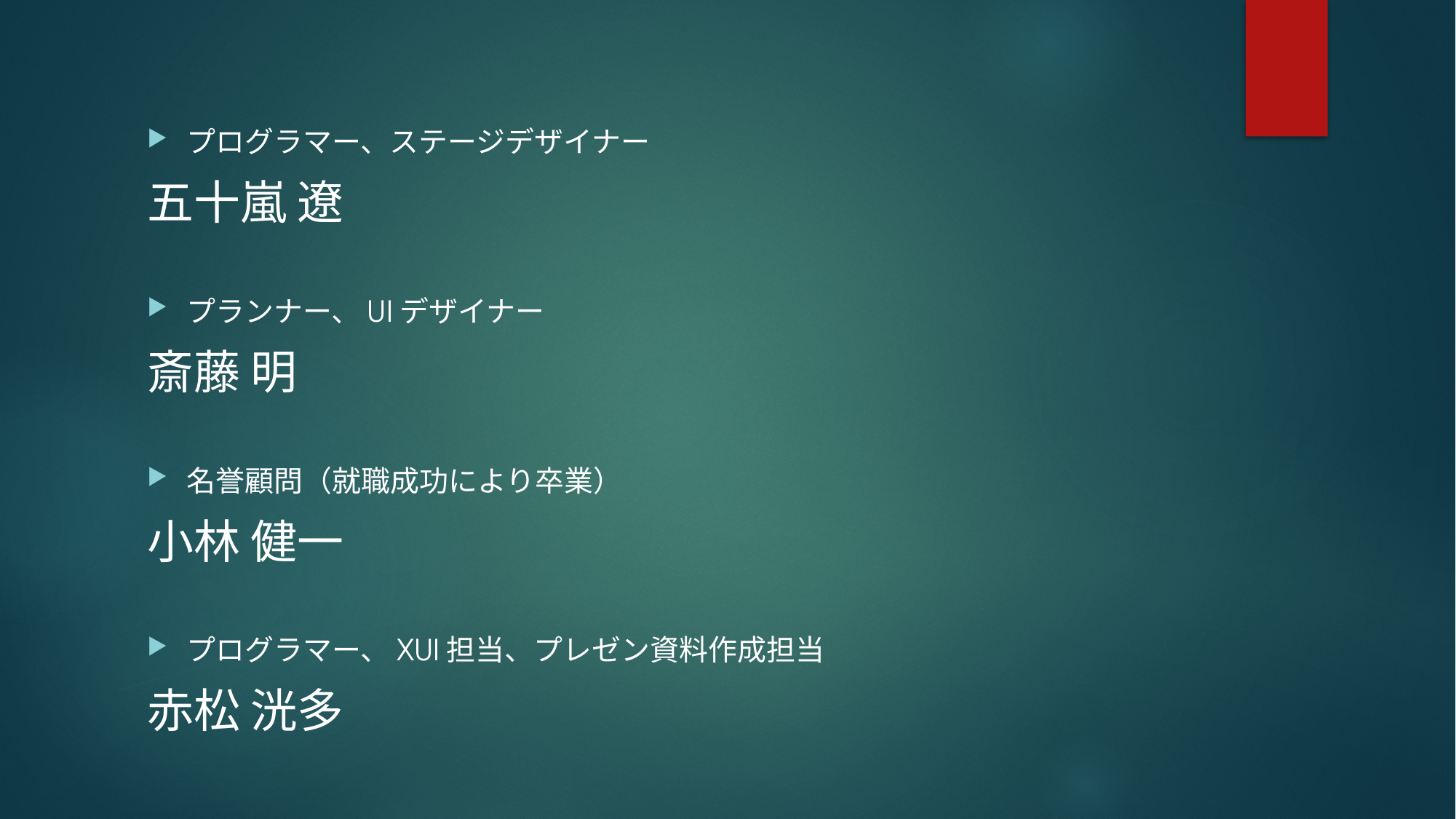

プログラマー、ステージデザイナー
五十嵐 遼

プランナー、UIデザイナー
斎藤 明

名誉顧問（就職成功により卒業）
小林 健一

プログラマー、XUI担当、プレゼン資料作成担当
赤松 洸多